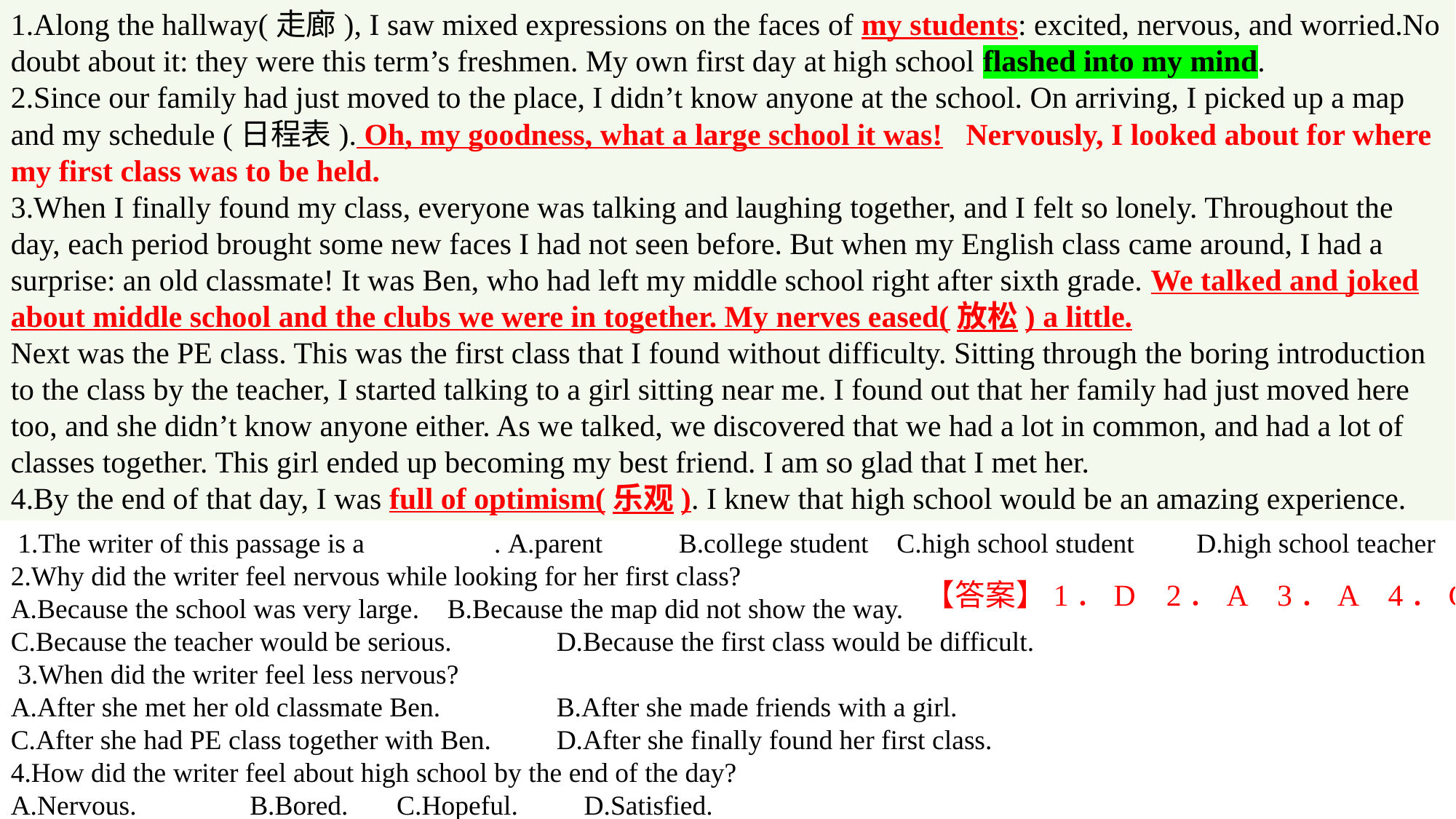

1.Along the hallway(走廊), I saw mixed expressions on the faces of my students: excited, nervous, and worried.No doubt about it: they were this term’s freshmen. My own first day at high school flashed into my mind.
2.Since our family had just moved to the place, I didn’t know anyone at the school. On arriving, I picked up a map and my schedule (日程表). Oh, my goodness, what a large school it was!   Nervously, I looked about for where my first class was to be held.
3.When I finally found my class, everyone was talking and laughing together, and I felt so lonely. Throughout the day, each period brought some new faces I had not seen before. But when my English class came around, I had a surprise: an old classmate! It was Ben, who had left my middle school right after sixth grade. We talked and joked about middle school and the clubs we were in together. My nerves eased(放松) a little.
Next was the PE class. This was the first class that I found without difficulty. Sitting through the boring introduction to the class by the teacher, I started talking to a girl sitting near me. I found out that her family had just moved here too, and she didn’t know anyone either. As we talked, we discovered that we had a lot in common, and had a lot of classes together. This girl ended up becoming my best friend. I am so glad that I met her.
4.By the end of that day, I was full of optimism(乐观). I knew that high school would be an amazing experience.
 1.The writer of this passage is a 　　　　. A.parent           B.college student    C.high school student         D.high school teacher
2.Why did the writer feel nervous while looking for her first class?
A.Because the school was very large. 	B.Because the map did not show the way.
C.Because the teacher would be serious.	D.Because the first class would be difficult.
 3.When did the writer feel less nervous?
A.After she met her old classmate Ben.		B.After she made friends with a girl.
C.After she had PE class together with Ben.	D.After she finally found her first class.
4.How did the writer feel about high school by the end of the day?
A.Nervous.	   B.Bored.       C.Hopeful.	    D.Satisfied.
【答案】1．D    2．A    3．A    4．C